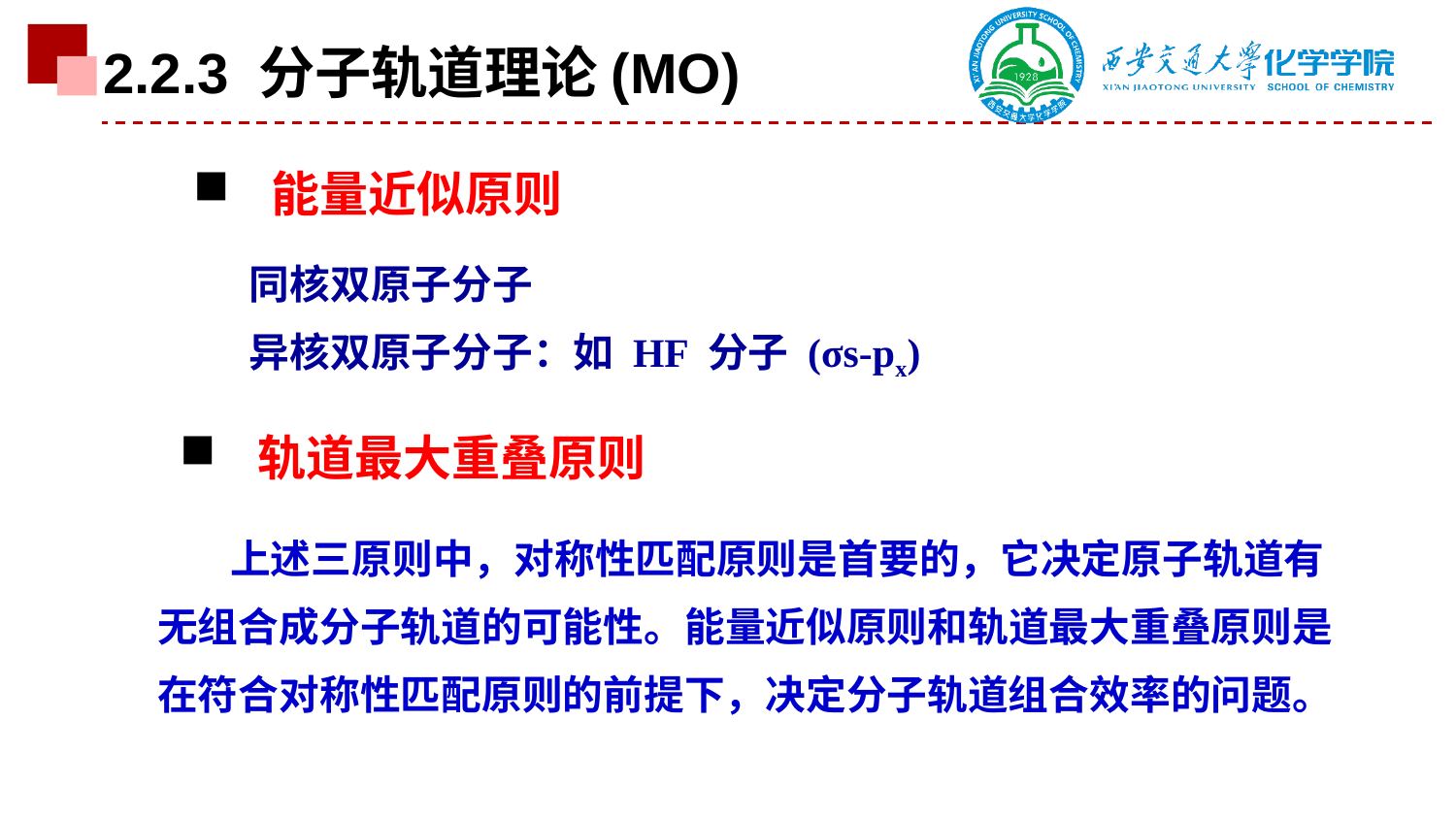

2.2.3 分子轨道理论(MO)
 能量近似原则
同核双原子分子
异核双原子分子：如 HF 分子 (σs-px)
 轨道最大重叠原则
上述三原则中，对称性匹配原则是首要的，它决定原子轨道有无组合成分子轨道的可能性。能量近似原则和轨道最大重叠原则是在符合对称性匹配原则的前提下，决定分子轨道组合效率的问题。